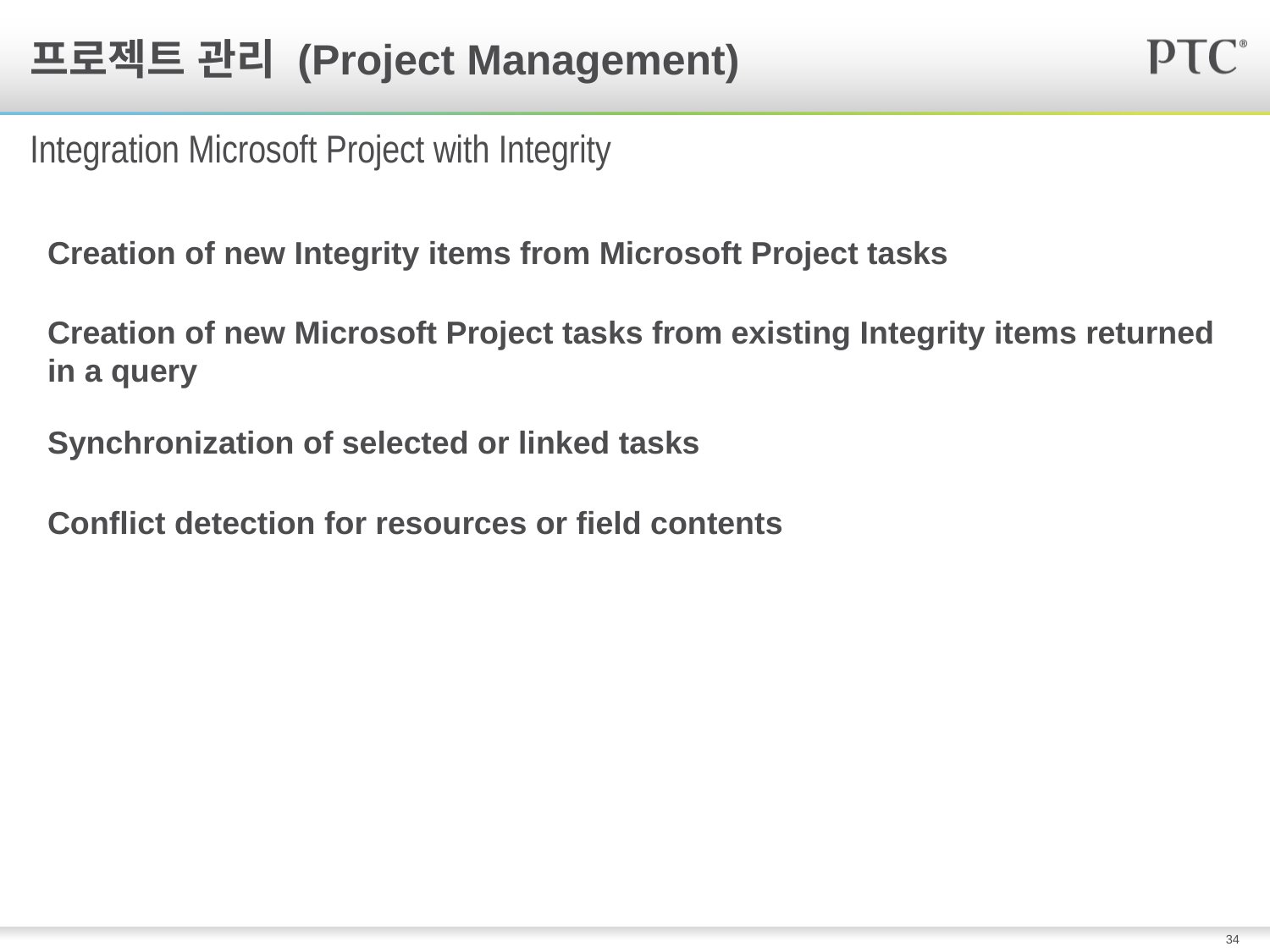

# 프로젝트 관리 (Project Management)
Integration Microsoft Project with Integrity
Creation of new Integrity items from Microsoft Project tasks
Creation of new Microsoft Project tasks from existing Integrity items returned in a query
Synchronization of selected or linked tasks
Conflict detection for resources or field contents